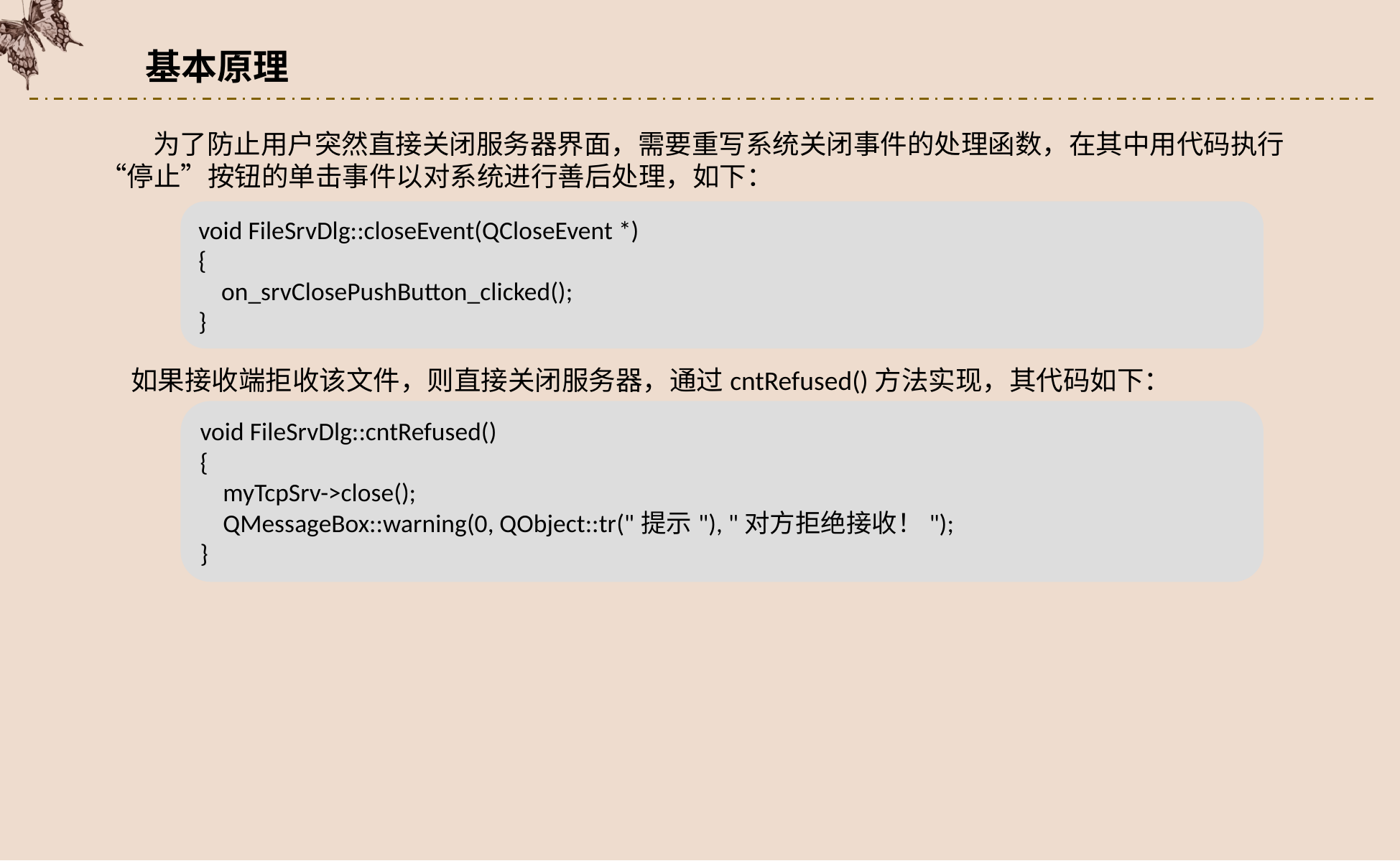

基本原理
为了防止用户突然直接关闭服务器界面，需要重写系统关闭事件的处理函数，在其中用代码执行“停止”按钮的单击事件以对系统进行善后处理，如下：
void FileSrvDlg::closeEvent(QCloseEvent *)
{
    on_srvClosePushButton_clicked();
}
如果接收端拒收该文件，则直接关闭服务器，通过cntRefused()方法实现，其代码如下：
void FileSrvDlg::cntRefused()
{
    myTcpSrv->close();
    QMessageBox::warning(0, QObject::tr("提示"), "对方拒绝接收！");
}